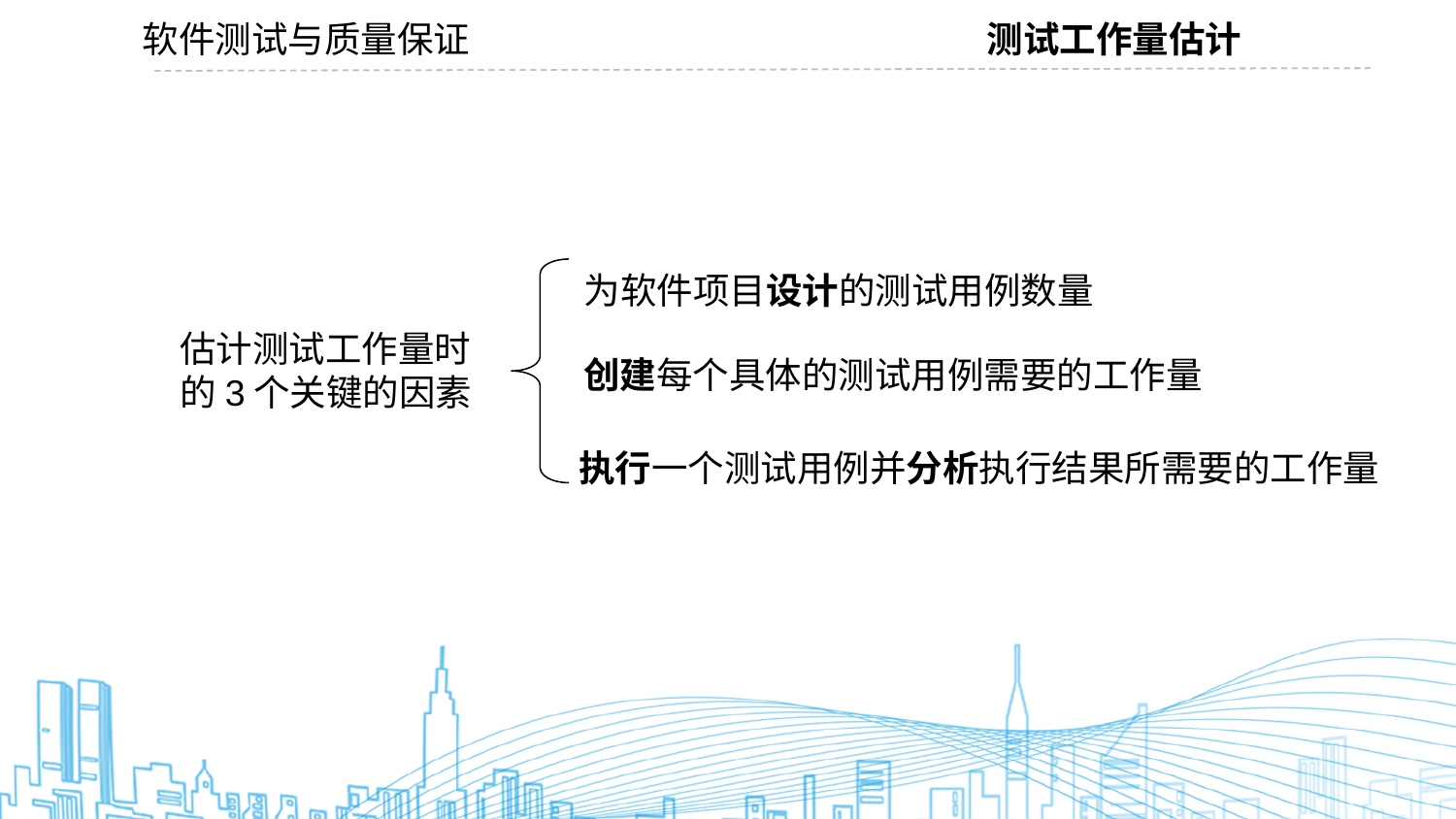

软件测试与质量保证
测试工作量估计

为软件项目设计的测试用例数量
估计测试工作量时的3个关键的因素
创建每个具体的测试用例需要的工作量
执行一个测试用例并分析执行结果所需要的工作量